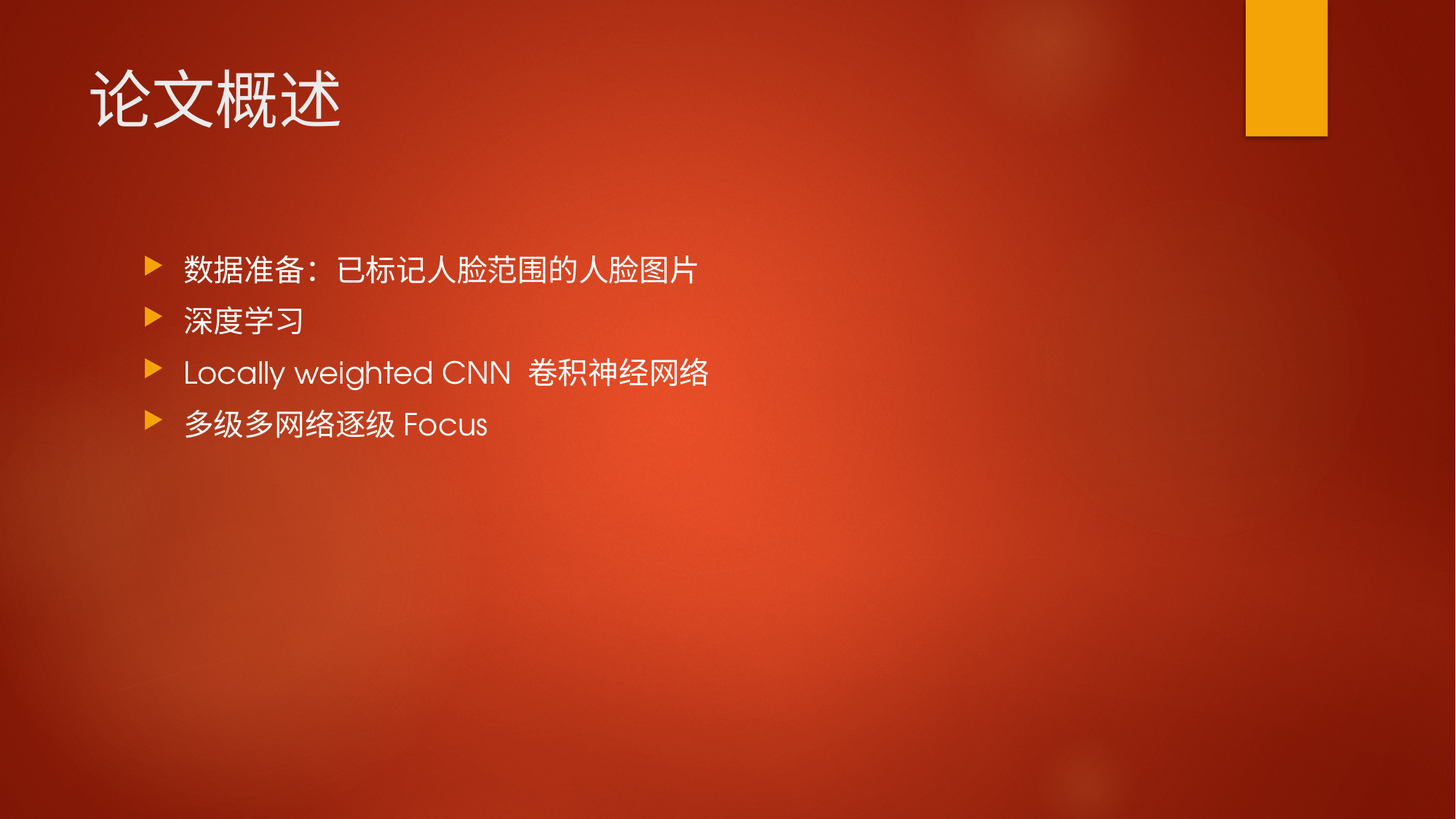

# 论文概述
数据准备：已标记人脸范围的人脸图片
深度学习
Locally weighted CNN 卷积神经网络
多级多网络逐级Focus